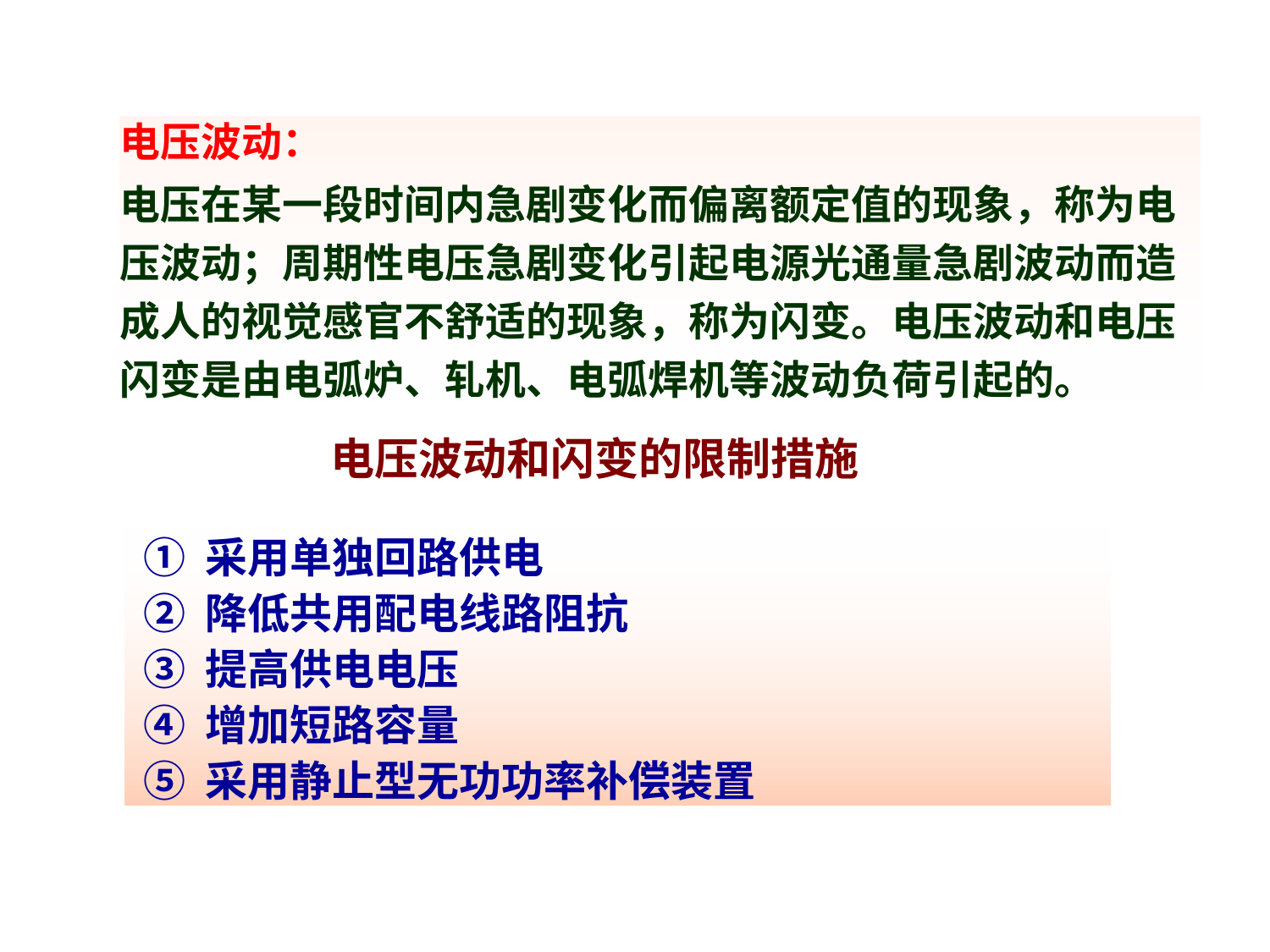

电压波动：
电压在某一段时间内急剧变化而偏离额定值的现象，称为电压波动；周期性电压急剧变化引起电源光通量急剧波动而造成人的视觉感官不舒适的现象，称为闪变。电压波动和电压闪变是由电弧炉、轧机、电弧焊机等波动负荷引起的。
电压波动和闪变的限制措施
① 采用单独回路供电
② 降低共用配电线路阻抗
③ 提高供电电压
④ 增加短路容量
⑤ 采用静止型无功功率补偿装置